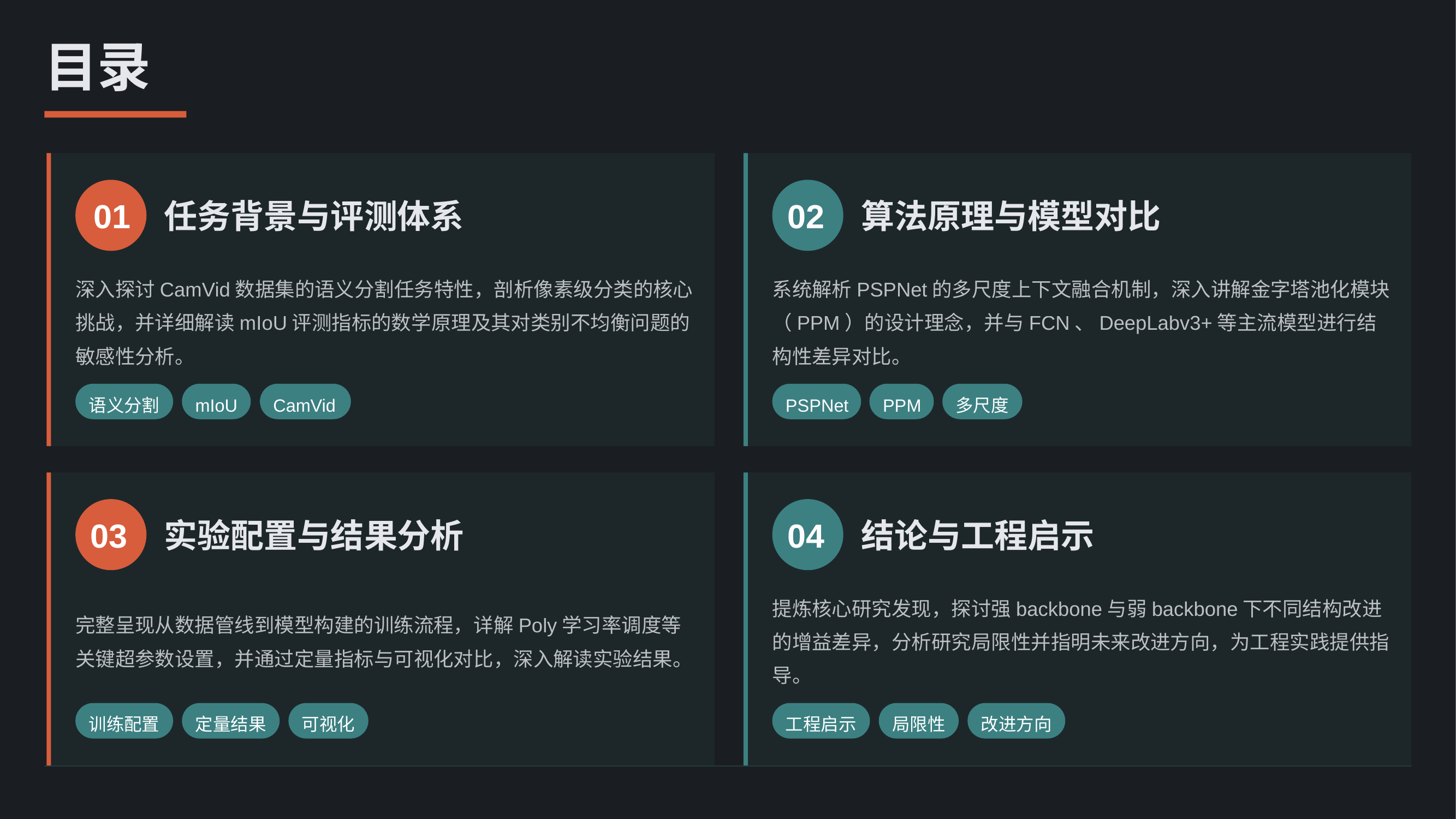

目录

01
任务背景与评测体系
02
算法原理与模型对比
深入探讨CamVid数据集的语义分割任务特性，剖析像素级分类的核心挑战，并详细解读mIoU评测指标的数学原理及其对类别不均衡问题的敏感性分析。
系统解析PSPNet的多尺度上下文融合机制，深入讲解金字塔池化模块（PPM）的设计理念，并与FCN、DeepLabv3+等主流模型进行结构性差异对比。

语义分割

mIoU

CamVid

PSPNet

PPM

多尺度

03
实验配置与结果分析
04
结论与工程启示
完整呈现从数据管线到模型构建的训练流程，详解Poly学习率调度等关键超参数设置，并通过定量指标与可视化对比，深入解读实验结果。
提炼核心研究发现，探讨强backbone与弱backbone下不同结构改进的增益差异，分析研究局限性并指明未来改进方向，为工程实践提供指导。

训练配置

定量结果

可视化

工程启示

局限性

改进方向